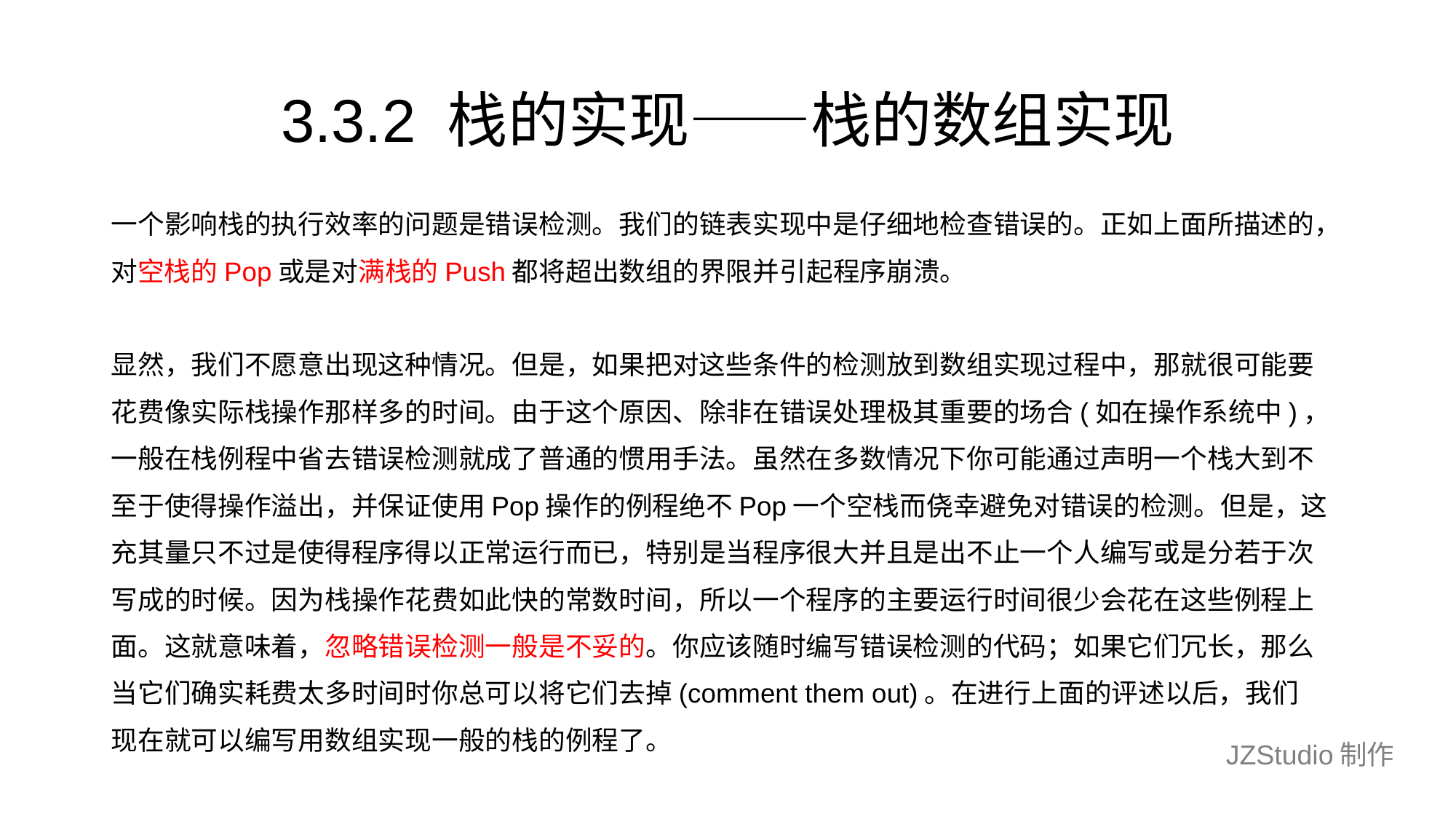

# 3.3.2 栈的实现——栈的数组实现
一个影响栈的执行效率的问题是错误检测。我们的链表实现中是仔细地检查错误的。正如上面所描述的，
对空栈的Pop或是对满栈的Push都将超出数组的界限并引起程序崩溃。

显然，我们不愿意出现这种情况。但是，如果把对这些条件的检测放到数组实现过程中，那就很可能要
花费像实际栈操作那样多的时间。由于这个原因、除非在错误处理极其重要的场合(如在操作系统中)，
一般在栈例程中省去错误检测就成了普通的惯用手法。虽然在多数情况下你可能通过声明一个栈大到不
至于使得操作溢出，并保证使用Pop操作的例程绝不Pop一个空栈而侥幸避免对错误的检测。但是，这
充其量只不过是使得程序得以正常运行而已，特别是当程序很大并且是出不止一个人编写或是分若于次
写成的时候。因为栈操作花费如此快的常数时间，所以一个程序的主要运行时间很少会花在这些例程上
面。这就意味着，忽略错误检测一般是不妥的。你应该随时编写错误检测的代码；如果它们冗长，那么
当它们确实耗费太多时间时你总可以将它们去掉(comment them out)。在进行上面的评述以后，我们
现在就可以编写用数组实现一般的栈的例程了。